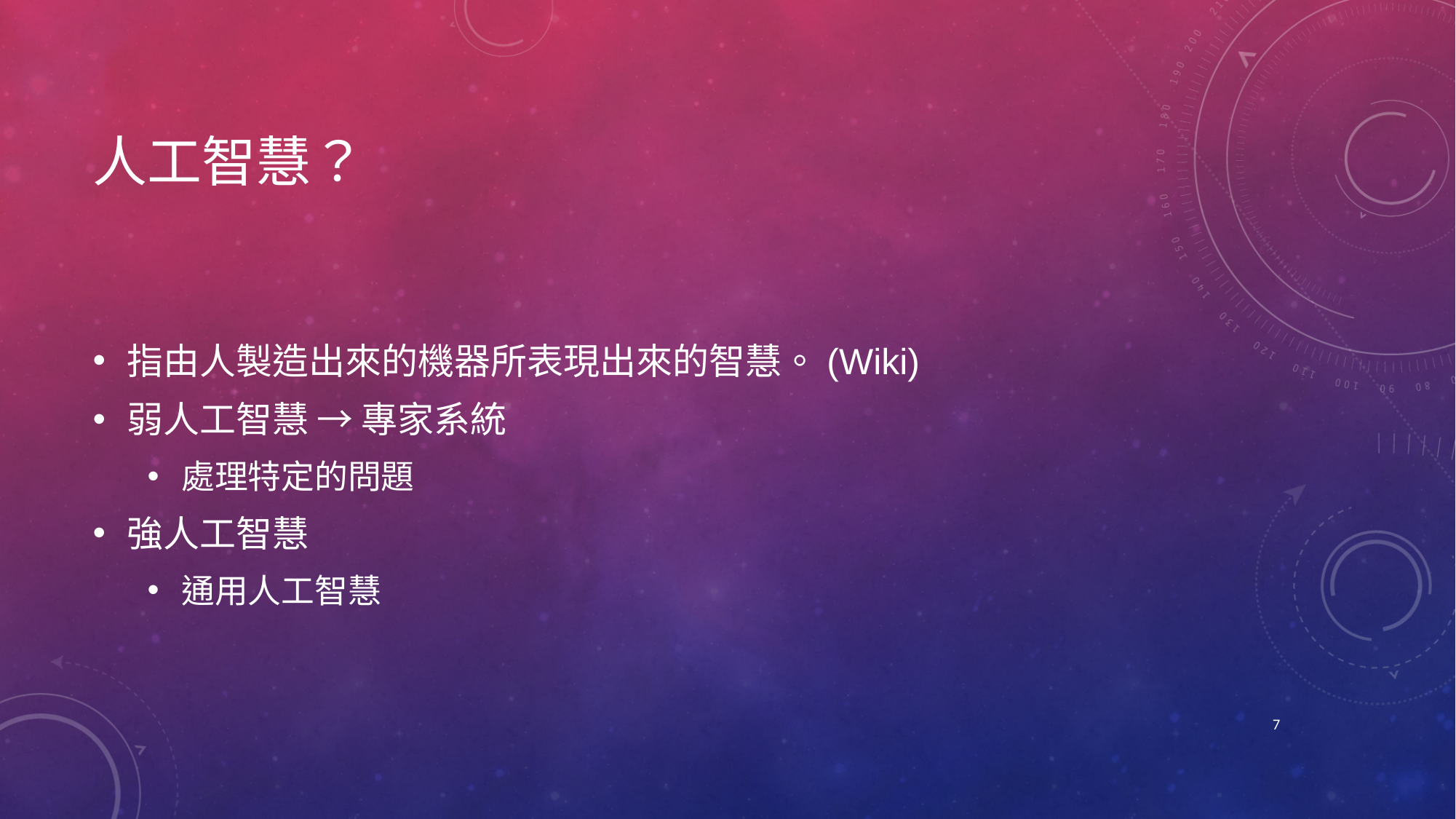

# 人工智慧？
指由人製造出來的機器所表現出來的智慧。(Wiki)
弱人工智慧 → 專家系統
處理特定的問題
強人工智慧
通用人工智慧
7